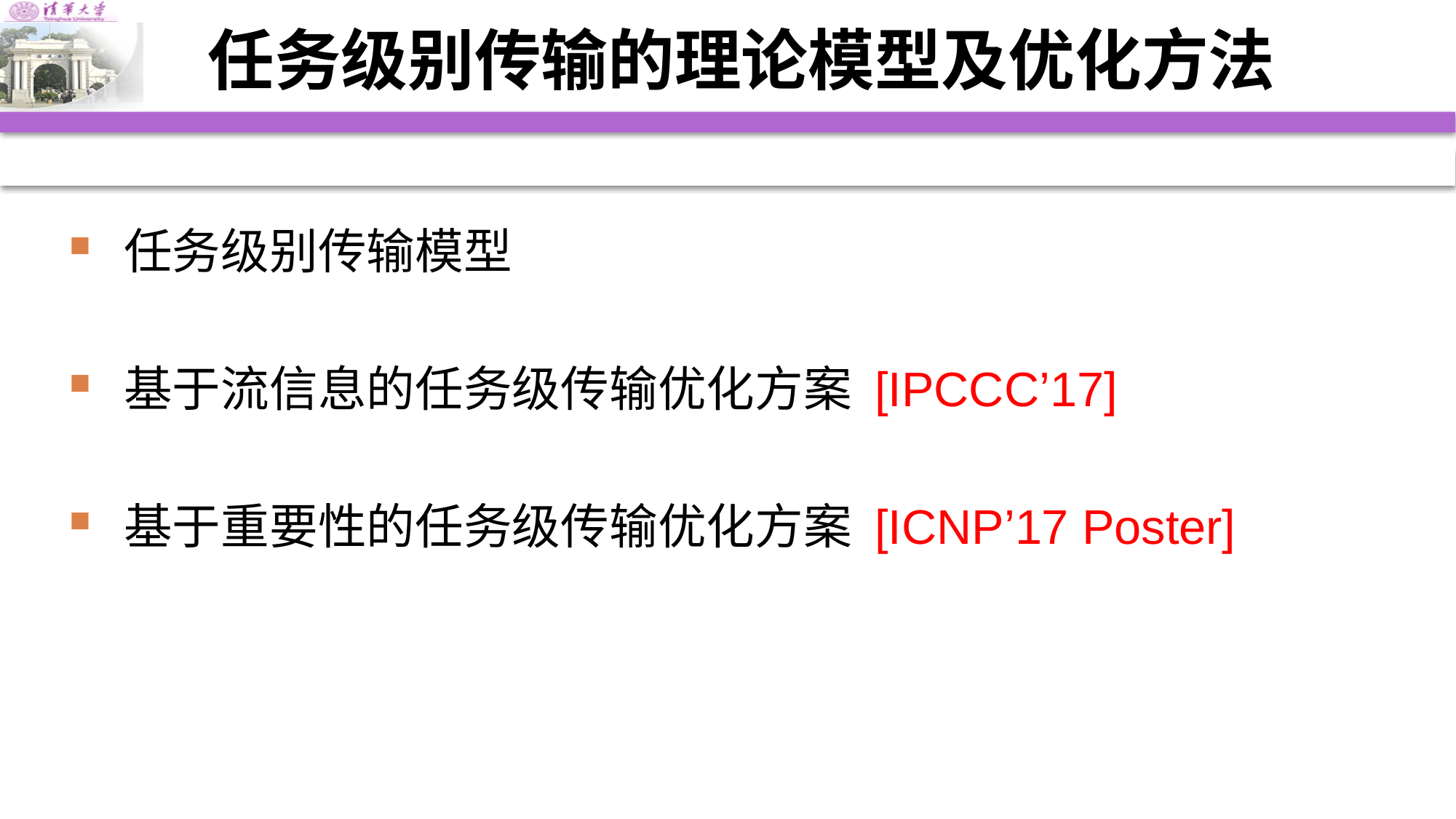

# 任务级别传输的理论模型及优化方法

任务级别传输模型

基于流信息的任务级传输优化方案 [IPCCC’17]

基于重要性的任务级传输优化方案 [ICNP’17 Poster]